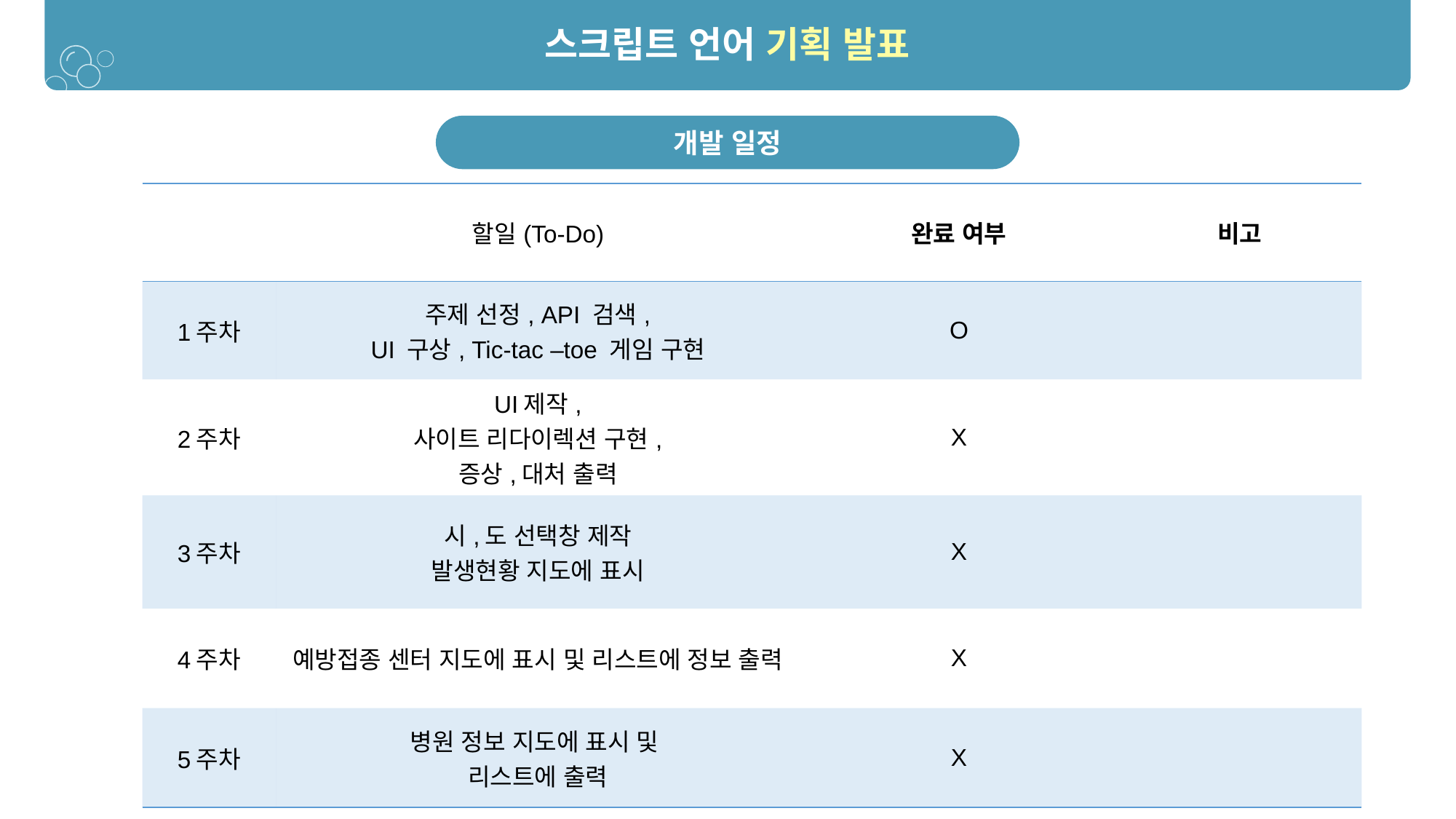

스크립트 언어 기획 발표

개발 일정
|  | 할일(To-Do) | 완료 여부 | 비고 |
| --- | --- | --- | --- |
| 1주차 | 주제 선정, API 검색, UI 구상, Tic-tac –toe 게임 구현 | O |  |
| 2주차 | UI제작, 사이트 리다이렉션 구현, 증상,대처 출력 | X |  |
| 3주차 | 시,도 선택창 제작 발생현황 지도에 표시 | X |  |
| 4주차 | 예방접종 센터 지도에 표시 및 리스트에 정보 출력 | X |  |
| 5주차 | 병원 정보 지도에 표시 및 리스트에 출력 | X |  |